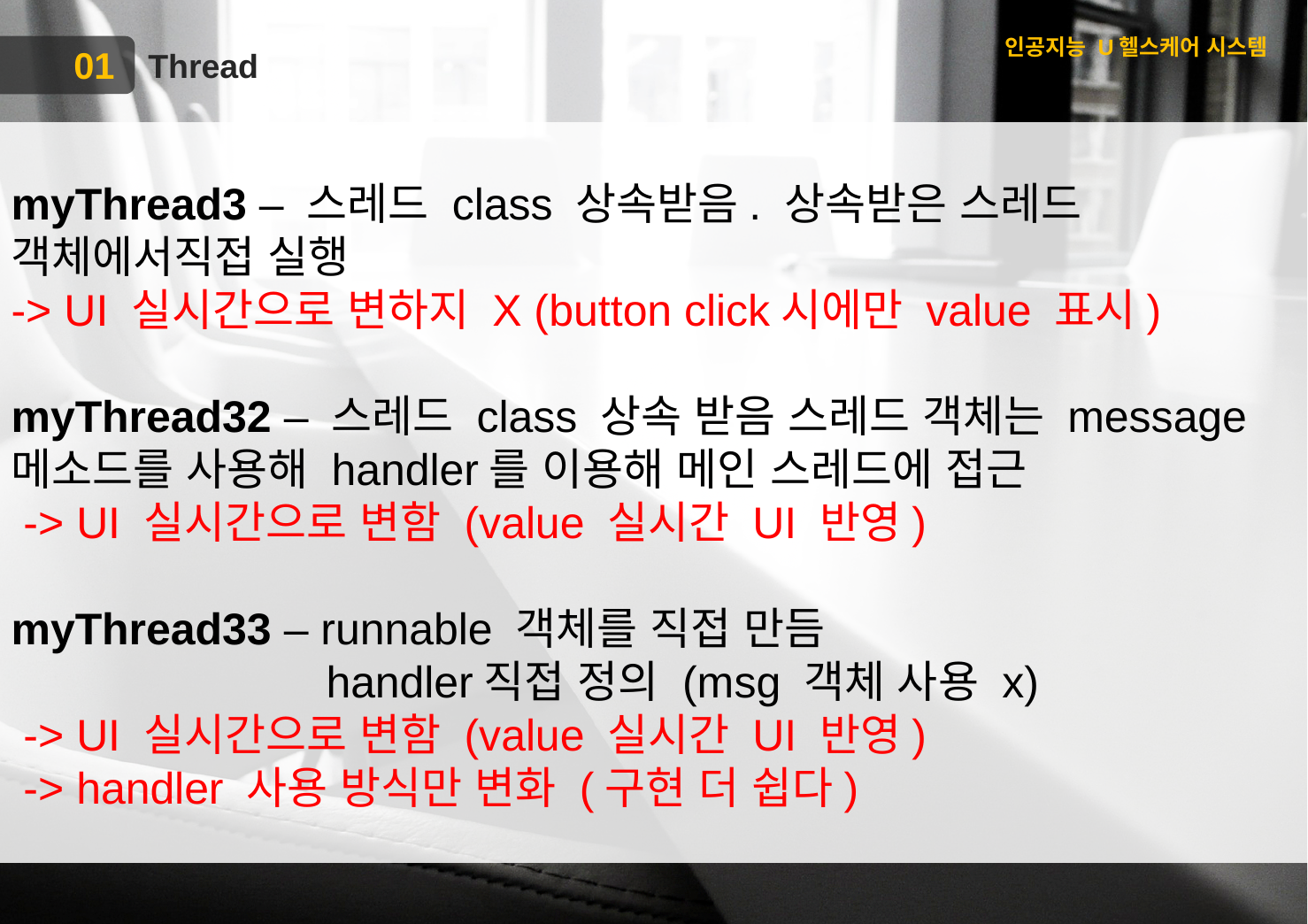

인공지능 U헬스케어 시스템
01
Thread
myThread3 – 스레드 class 상속받음. 상속받은 스레드 객체에서직접 실행
-> UI 실시간으로 변하지 X (button click시에만 value 표시)

myThread32 – 스레드 class 상속 받음 스레드 객체는 message 메소드를 사용해 handler를 이용해 메인 스레드에 접근
 -> UI 실시간으로 변함 (value 실시간 UI 반영)

myThread33 – runnable 객체를 직접 만듬
		    handler직접 정의 (msg 객체 사용 x)
 -> UI 실시간으로 변함 (value 실시간 UI 반영)
 -> handler 사용 방식만 변화 (구현 더 쉽다)

01